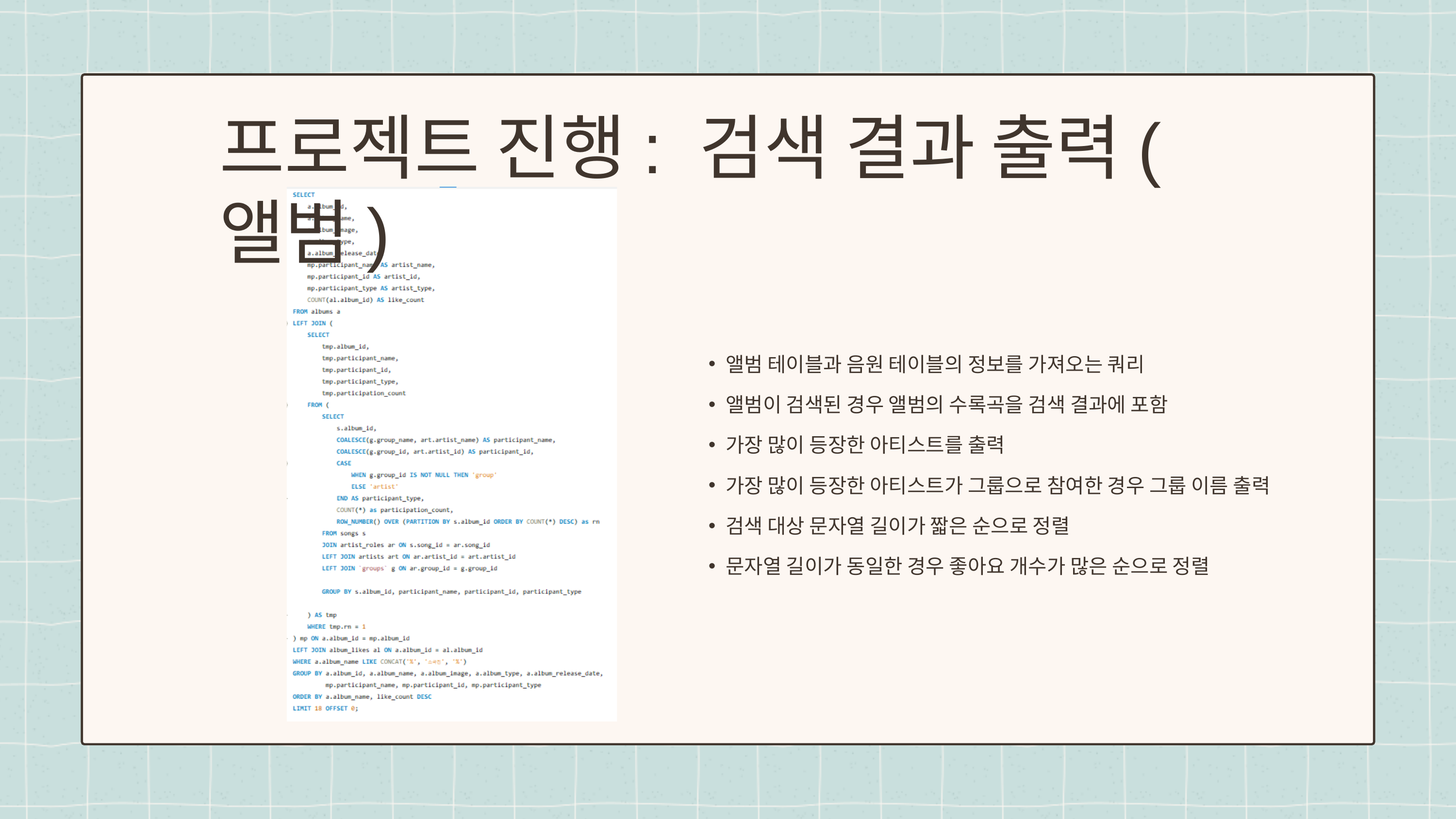

프로젝트 진행: 검색 결과 출력(앨범)

앨범 테이블과 음원 테이블의 정보를 가져오는 쿼리
앨범이 검색된 경우 앨범의 수록곡을 검색 결과에 포함
가장 많이 등장한 아티스트를 출력
가장 많이 등장한 아티스트가 그룹으로 참여한 경우 그룹 이름 출력
검색 대상 문자열 길이가 짧은 순으로 정렬
문자열 길이가 동일한 경우 좋아요 개수가 많은 순으로 정렬